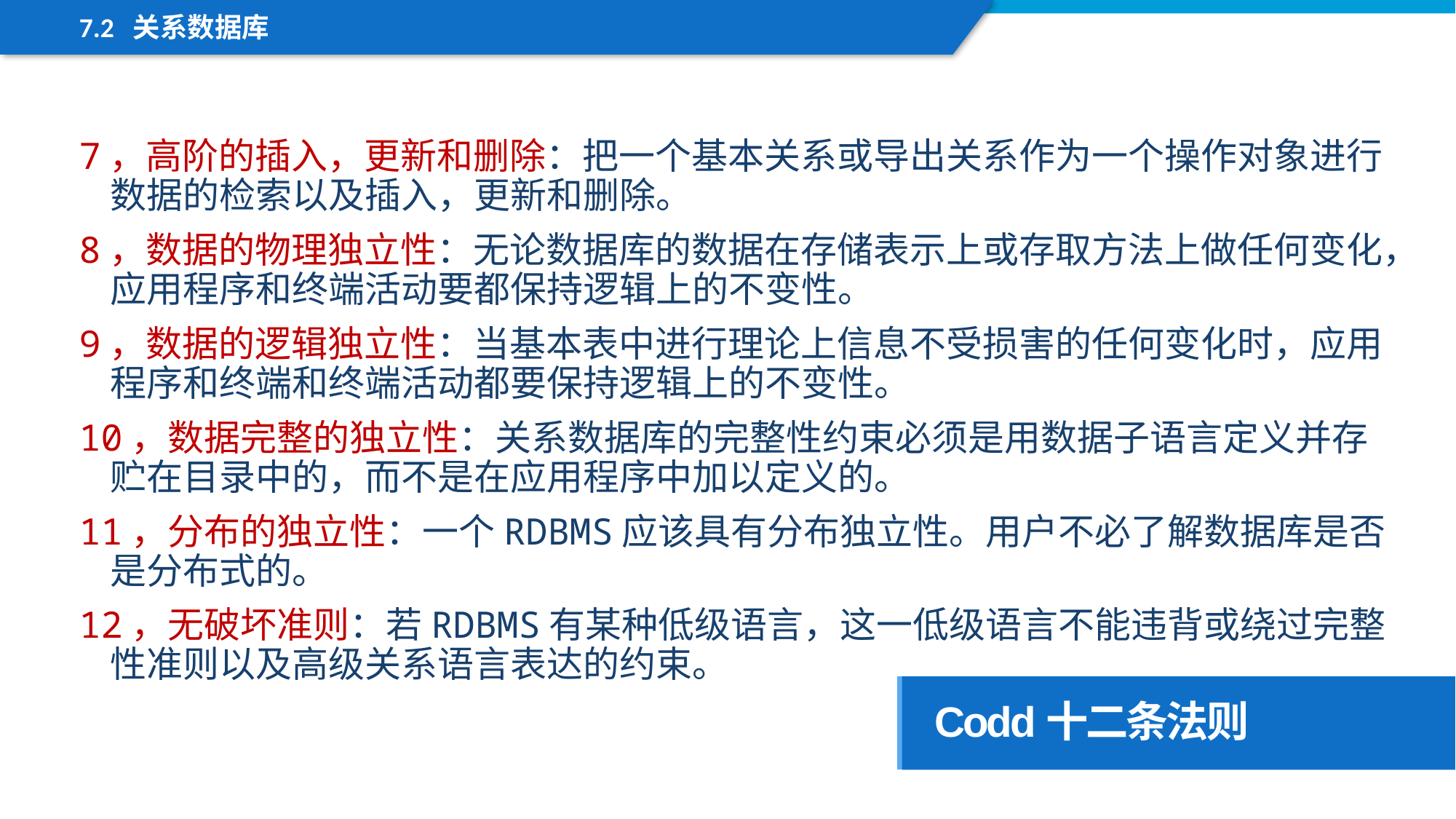

7.2  关系数据库
7，高阶的插入，更新和删除：把一个基本关系或导出关系作为一个操作对象进行数据的检索以及插入，更新和删除。
8，数据的物理独立性：无论数据库的数据在存储表示上或存取方法上做任何变化，应用程序和终端活动要都保持逻辑上的不变性。
9，数据的逻辑独立性：当基本表中进行理论上信息不受损害的任何变化时，应用程序和终端和终端活动都要保持逻辑上的不变性。
10，数据完整的独立性：关系数据库的完整性约束必须是用数据子语言定义并存贮在目录中的，而不是在应用程序中加以定义的。
11，分布的独立性：一个RDBMS应该具有分布独立性。用户不必了解数据库是否是分布式的。
12，无破坏准则：若RDBMS有某种低级语言，这一低级语言不能违背或绕过完整性准则以及高级关系语言表达的约束。
Codd十二条法则